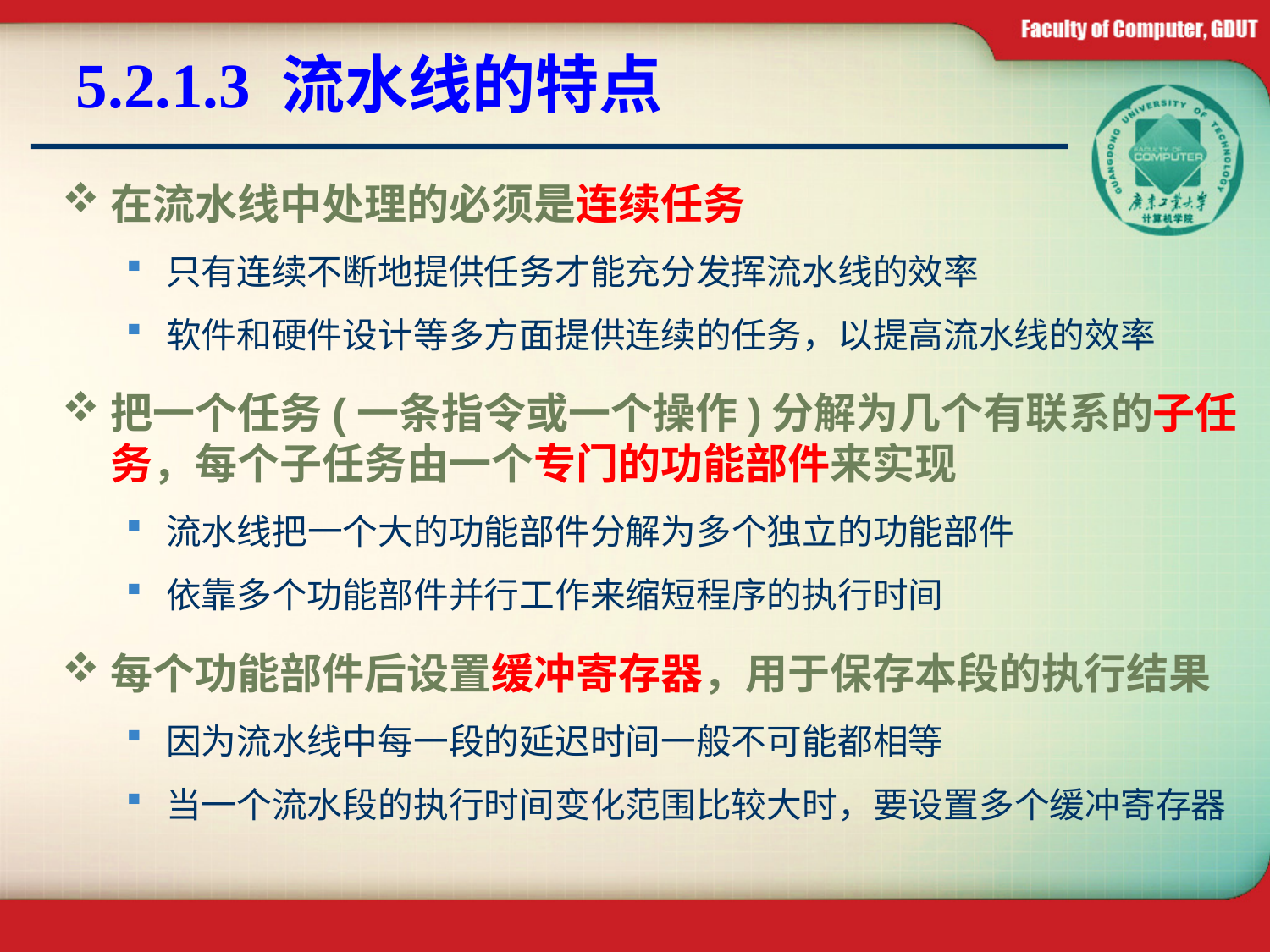

# 5.2.1.3 流水线的特点
在流水线中处理的必须是连续任务
只有连续不断地提供任务才能充分发挥流水线的效率
软件和硬件设计等多方面提供连续的任务，以提高流水线的效率
把一个任务(一条指令或一个操作)分解为几个有联系的子任务，每个子任务由一个专门的功能部件来实现
流水线把一个大的功能部件分解为多个独立的功能部件
依靠多个功能部件并行工作来缩短程序的执行时间
每个功能部件后设置缓冲寄存器，用于保存本段的执行结果
因为流水线中每一段的延迟时间一般不可能都相等
当一个流水段的执行时间变化范围比较大时，要设置多个缓冲寄存器